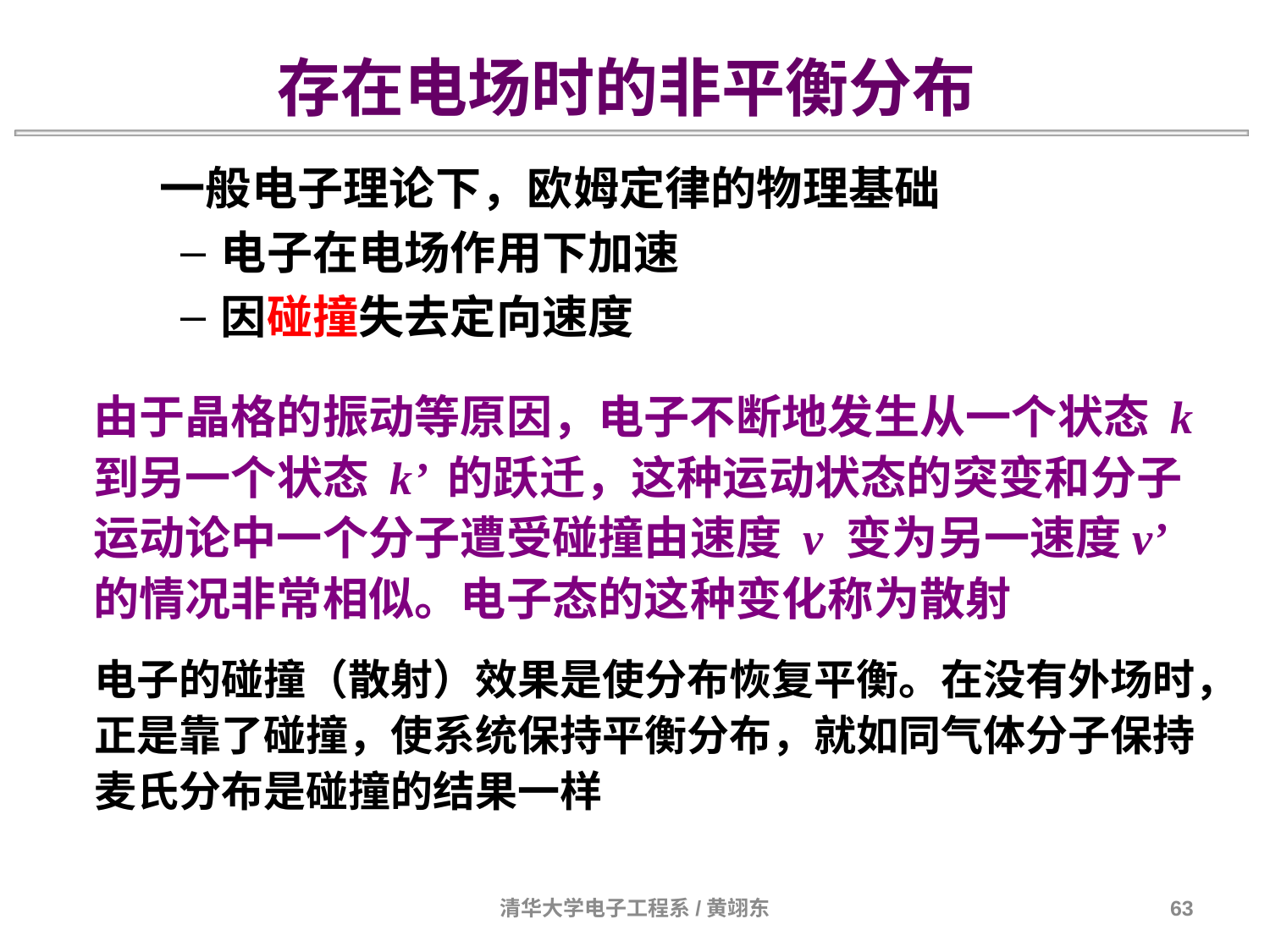

存在电场时的非平衡分布

   一般电子理论下，欧姆定律的物理基础
电子在电场作用下加速
因碰撞失去定向速度

由于晶格的振动等原因，电子不断地发生从一个状态 k到另一个状态 k’ 的跃迁，这种运动状态的突变和分子运动论中一个分子遭受碰撞由速度 v 变为另一速度v’ 的情况非常相似。电子态的这种变化称为散射
电子的碰撞（散射）效果是使分布恢复平衡。在没有外场时，正是靠了碰撞，使系统保持平衡分布，就如同气体分子保持麦氏分布是碰撞的结果一样
清华大学电子工程系/黄翊东
63